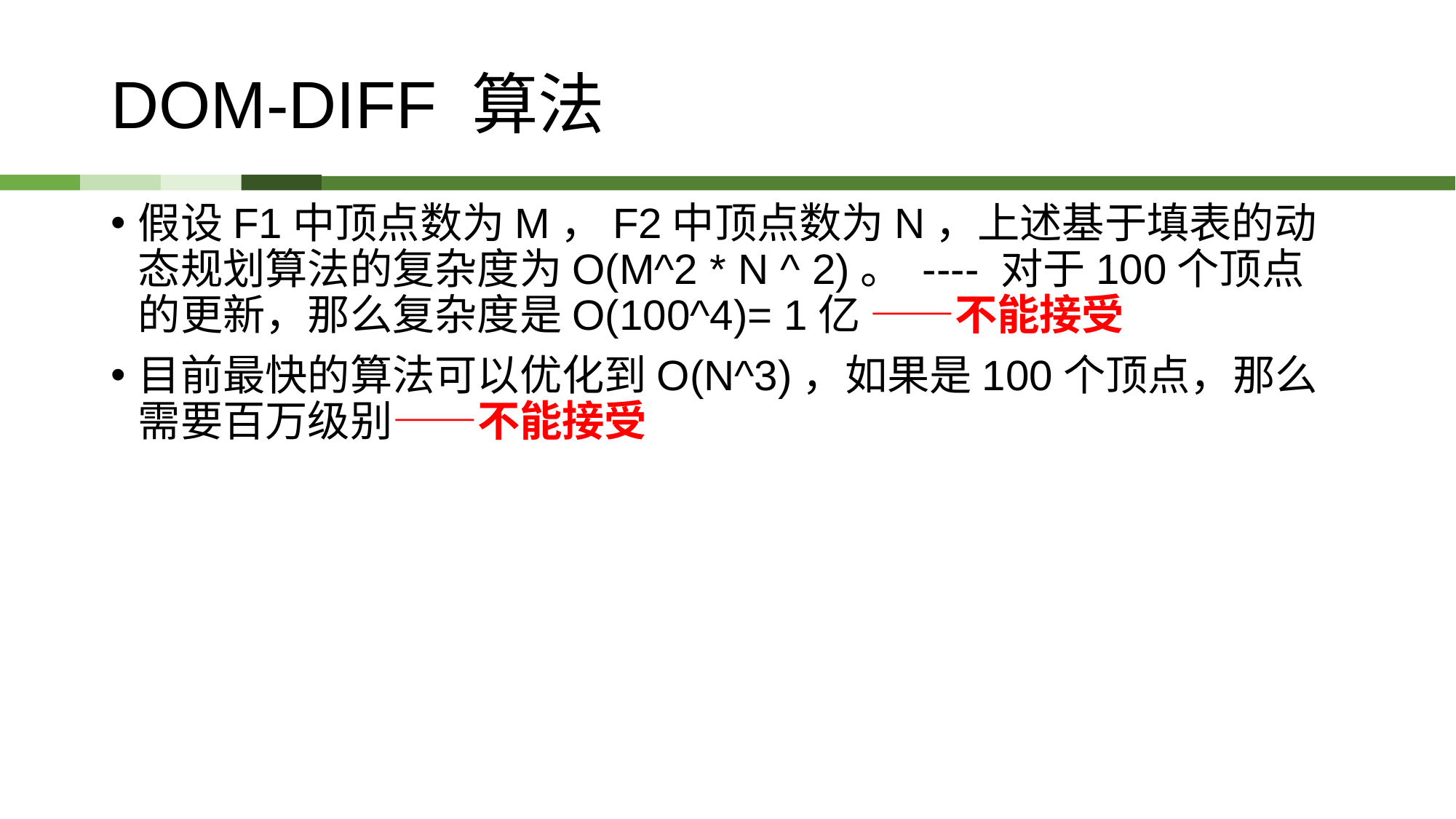

# DOM-DIFF 算法
假设F1中顶点数为M，F2中顶点数为N，上述基于填表的动态规划算法的复杂度为O(M^2 * N ^ 2)。 ---- 对于100个顶点的更新，那么复杂度是O(100^4)= 1亿 ——不能接受
目前最快的算法可以优化到O(N^3)，如果是100个顶点，那么需要百万级别——不能接受